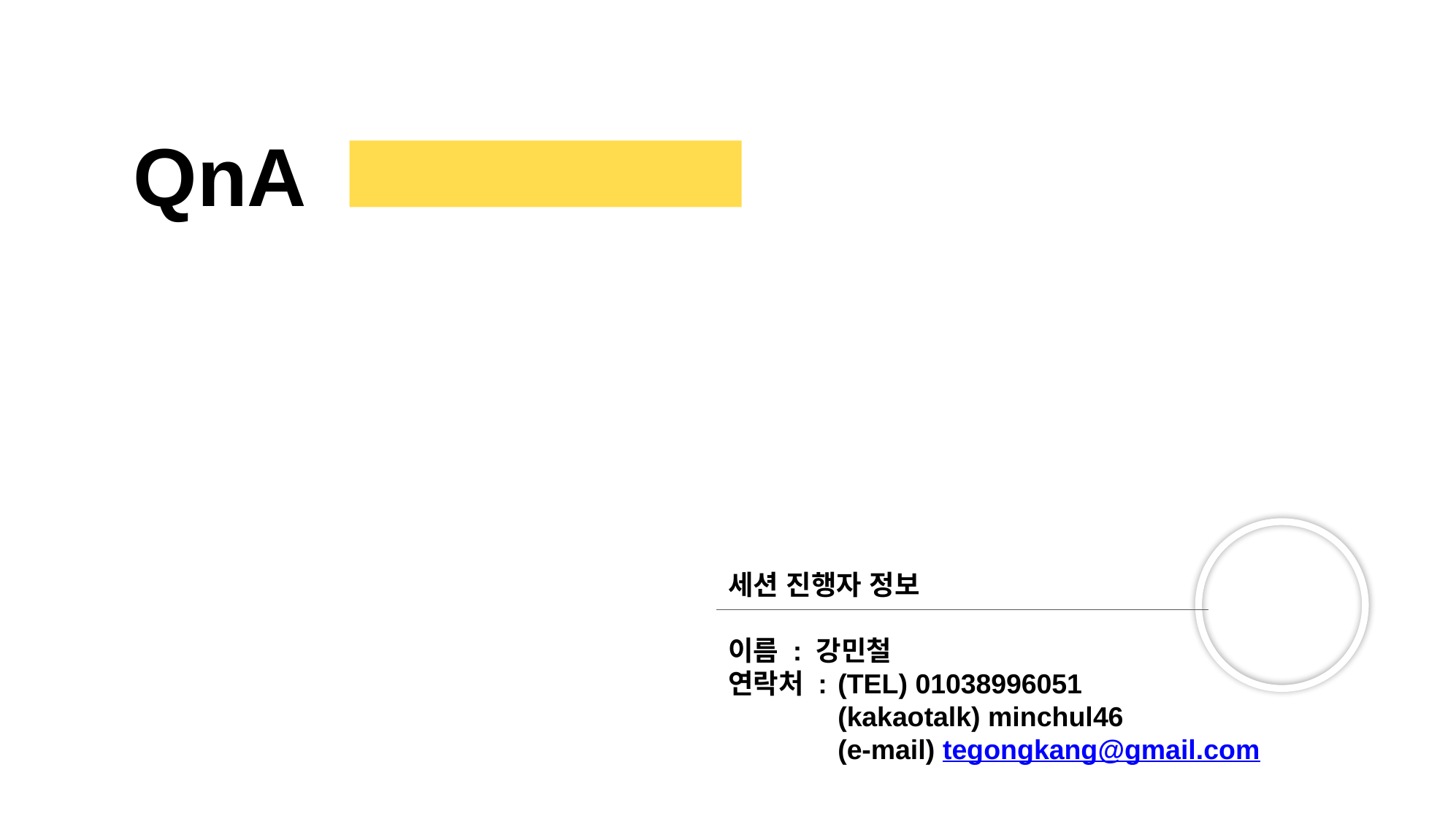

QnA

세션 진행자 정보

이름 : 강민철
연락처 : 	(TEL) 01038996051
	(kakaotalk) minchul46
	(e-mail) tegongkang@gmail.com